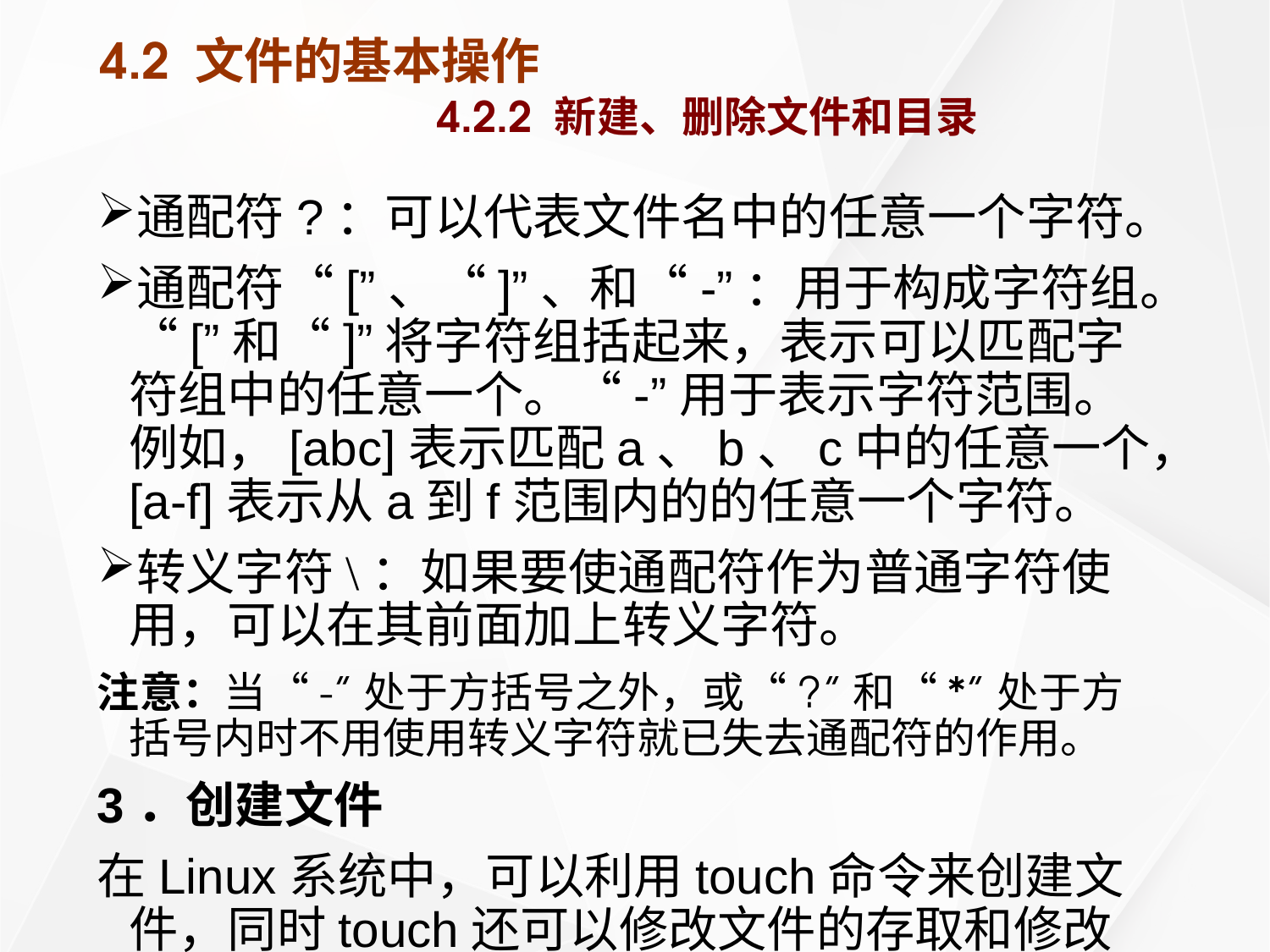

# 4.2 文件的基本操作 4.2.2 新建、删除文件和目录
通配符?：可以代表文件名中的任意一个字符。
通配符“[”、“]”、和“-”：用于构成字符组。“[”和“]”将字符组括起来，表示可以匹配字符组中的任意一个。“-”用于表示字符范围。例如，[abc]表示匹配a、b、c中的任意一个，[a-f]表示从a到f范围内的的任意一个字符。
转义字符\：如果要使通配符作为普通字符使用，可以在其前面加上转义字符。
注意：当“-”处于方括号之外，或“?”和“*”处于方括号内时不用使用转义字符就已失去通配符的作用。
3．创建文件
在Linux系统中，可以利用touch命令来创建文件，同时touch还可以修改文件的存取和修改日期。如果touch命令没有